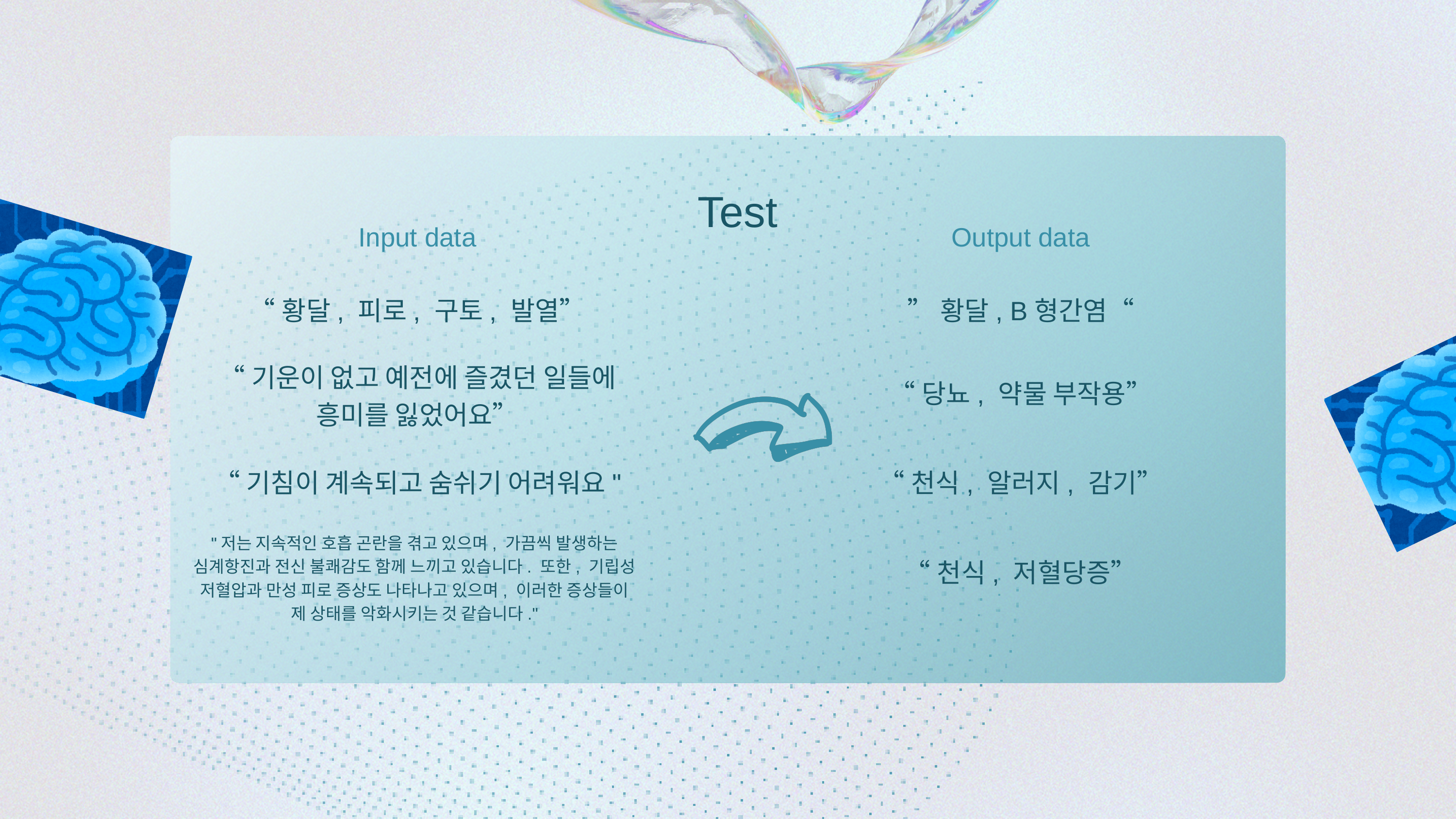

Test
Input data
Output data

“황달, 피로, 구토, 발열”
”황달, B형간염“

“기운이 없고 예전에 즐겼던 일들에 흥미를 잃었어요”
“당뇨, 약물 부작용”

“기침이 계속되고 숨쉬기 어려워요"
“천식, 알러지, 감기”
"저는 지속적인 호흡 곤란을 겪고 있으며, 가끔씩 발생하는 심계항진과 전신 불쾌감도 함께 느끼고 있습니다. 또한, 기립성 저혈압과 만성 피로 증상도 나타나고 있으며, 이러한 증상들이 제 상태를 악화시키는 것 같습니다."
“천식, 저혈당증”